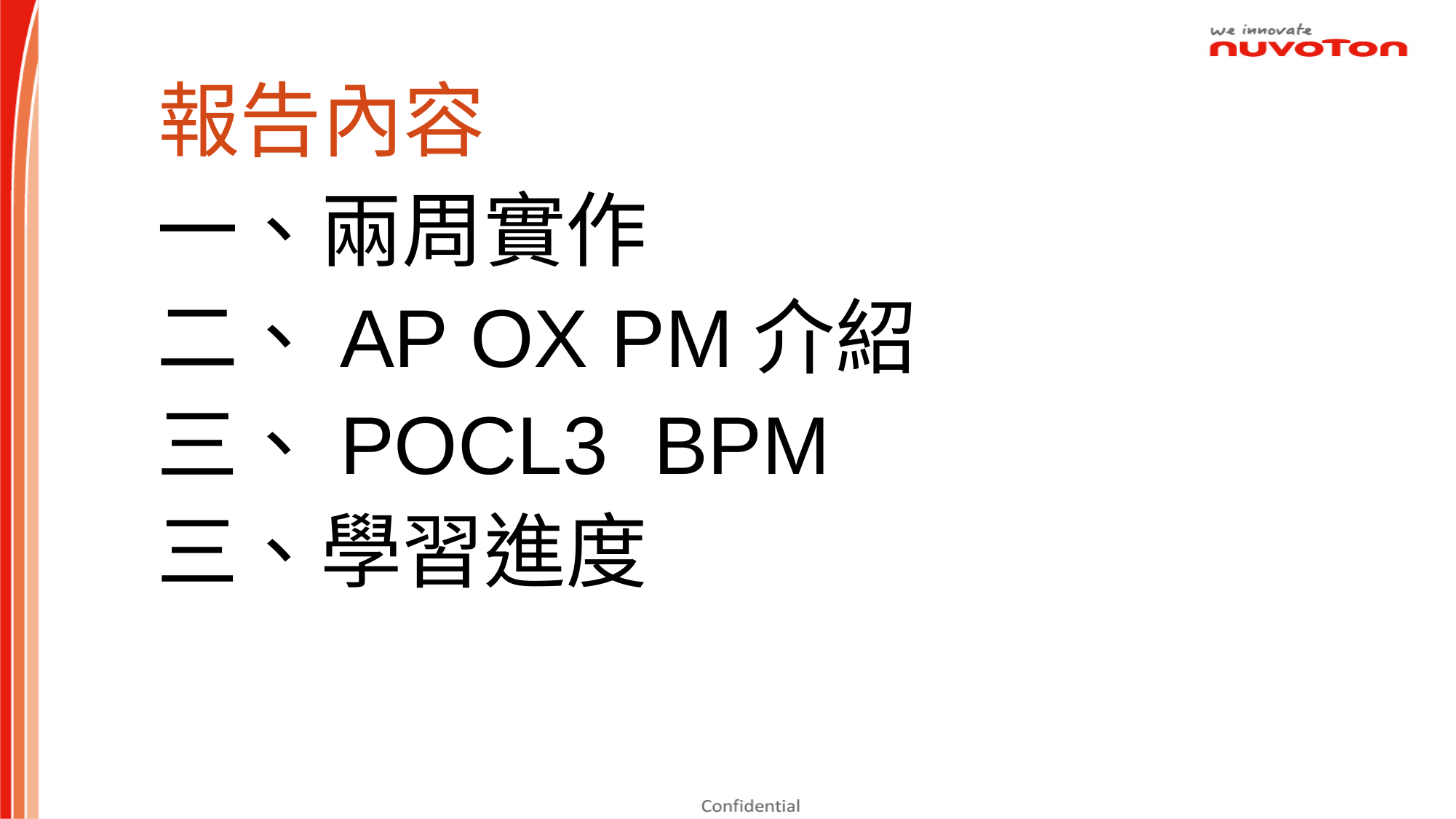

報告內容
一、兩周實作
二、AP OX PM介紹
三、POCL3  BPM
三、學習進度